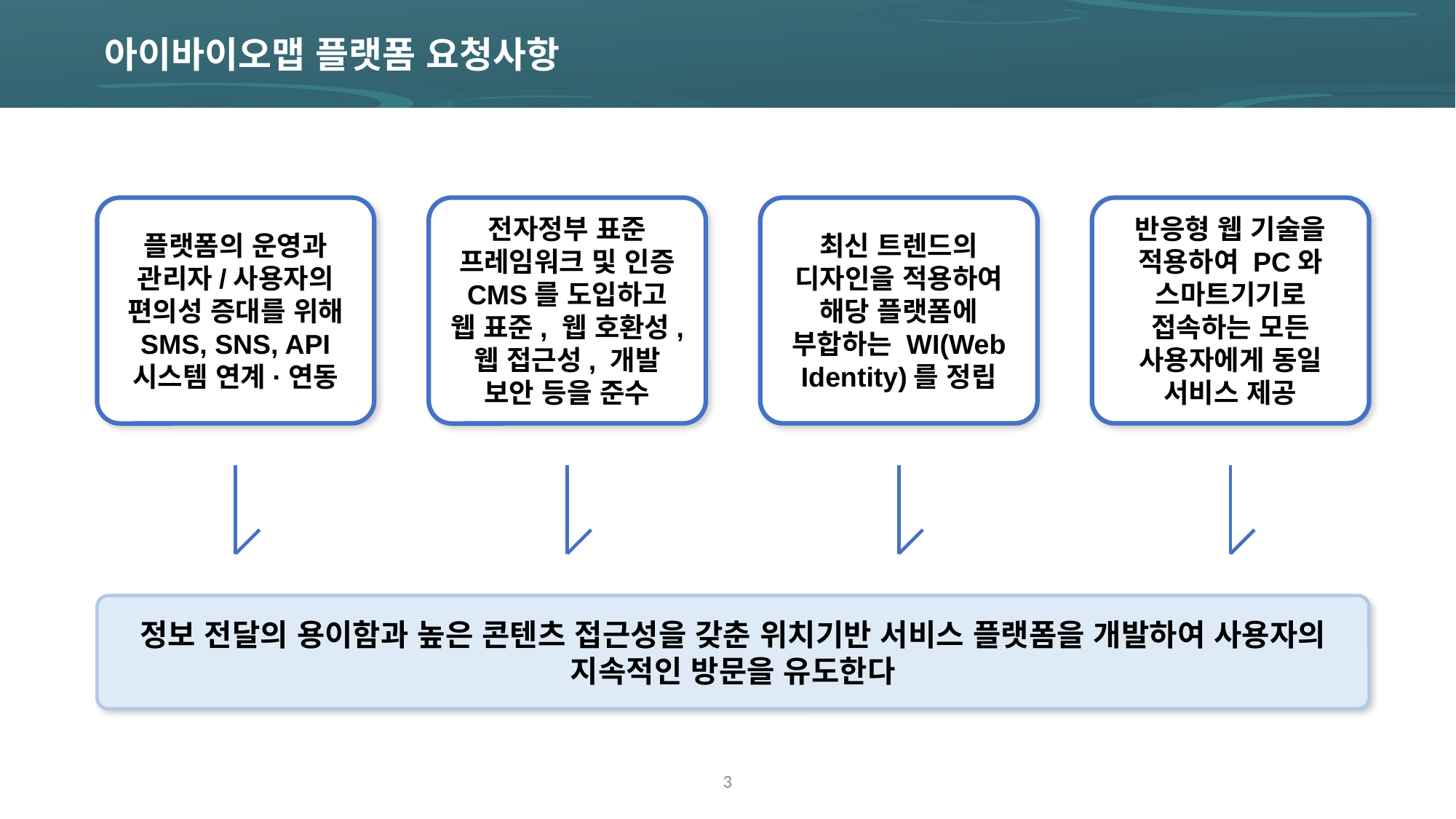

아이바이오맵 플랫폼 요청사항
플랫폼의 운영과 관리자/사용자의 편의성 증대를 위해 SMS, SNS, API 시스템 연계·연동
전자정부 표준 프레임워크 및 인증 CMS를 도입하고
웹 표준, 웹 호환성, 웹 접근성, 개발 보안 등을 준수
최신 트렌드의 디자인을 적용하여 해당 플랫폼에
부합하는 WI(Web Identity)를 정립
반응형 웹 기술을 적용하여 PC와 스마트기기로 접속하는 모든 사용자에게 동일 서비스 제공
정보 전달의 용이함과 높은 콘텐츠 접근성을 갖춘 위치기반 서비스 플랫폼을 개발하여 사용자의 지속적인 방문을 유도한다
3